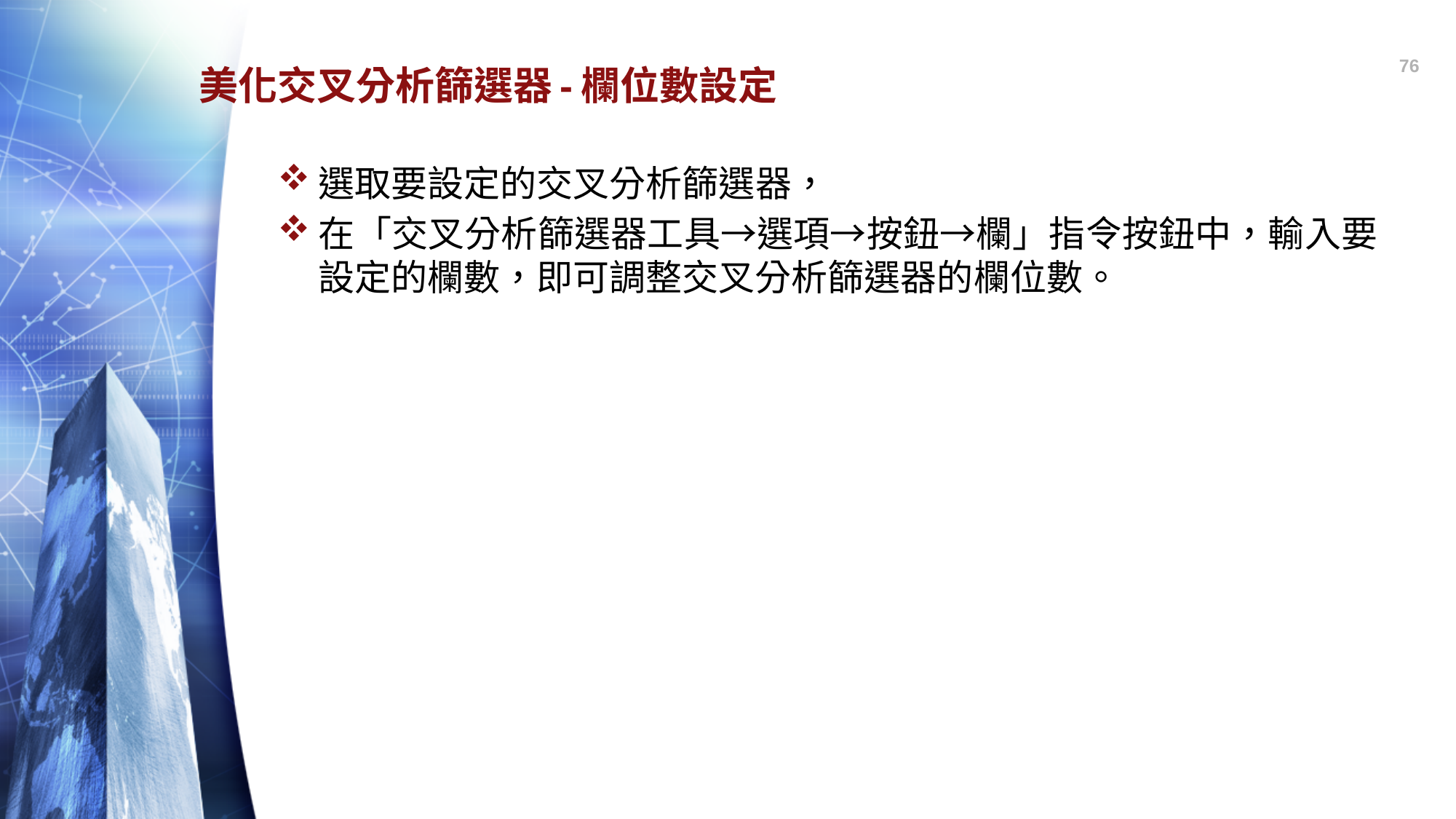

76
# 美化交叉分析篩選器-欄位數設定
選取要設定的交叉分析篩選器，
在「交叉分析篩選器工具→選項→按鈕→欄」指令按鈕中，輸入要設定的欄數，即可調整交叉分析篩選器的欄位數。